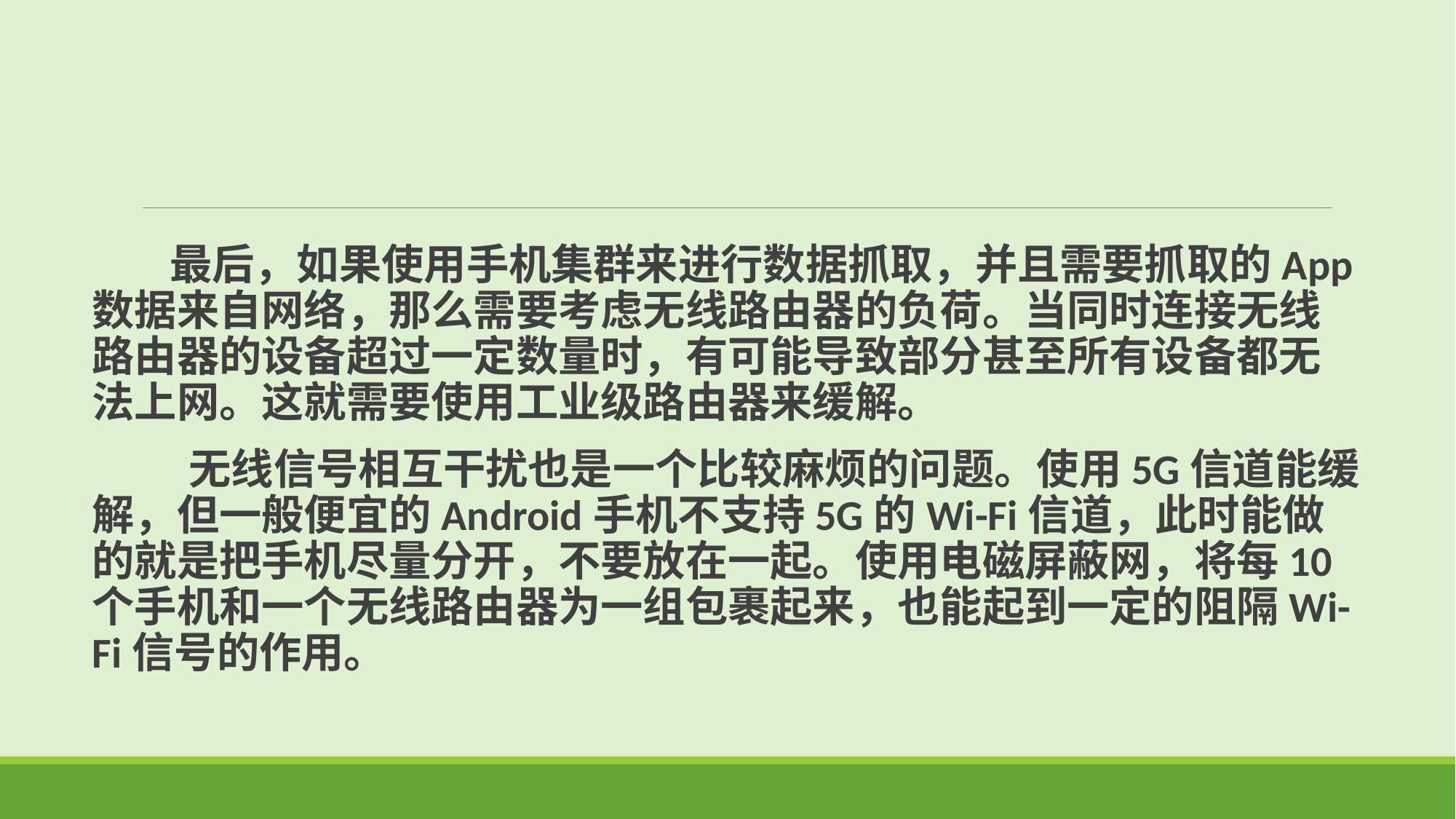

最后，如果使用手机集群来进行数据抓取，并且需要抓取的App数据来自网络，那么需要考虑无线路由器的负荷。当同时连接无线路由器的设备超过一定数量时，有可能导致部分甚至所有设备都无法上网。这就需要使用工业级路由器来缓解。
         无线信号相互干扰也是一个比较麻烦的问题。使用5G信道能缓解，但一般便宜的Android手机不支持5G的Wi-Fi信道，此时能做的就是把手机尽量分开，不要放在一起。使用电磁屏蔽网，将每10个手机和一个无线路由器为一组包裹起来，也能起到一定的阻隔Wi-Fi信号的作用。